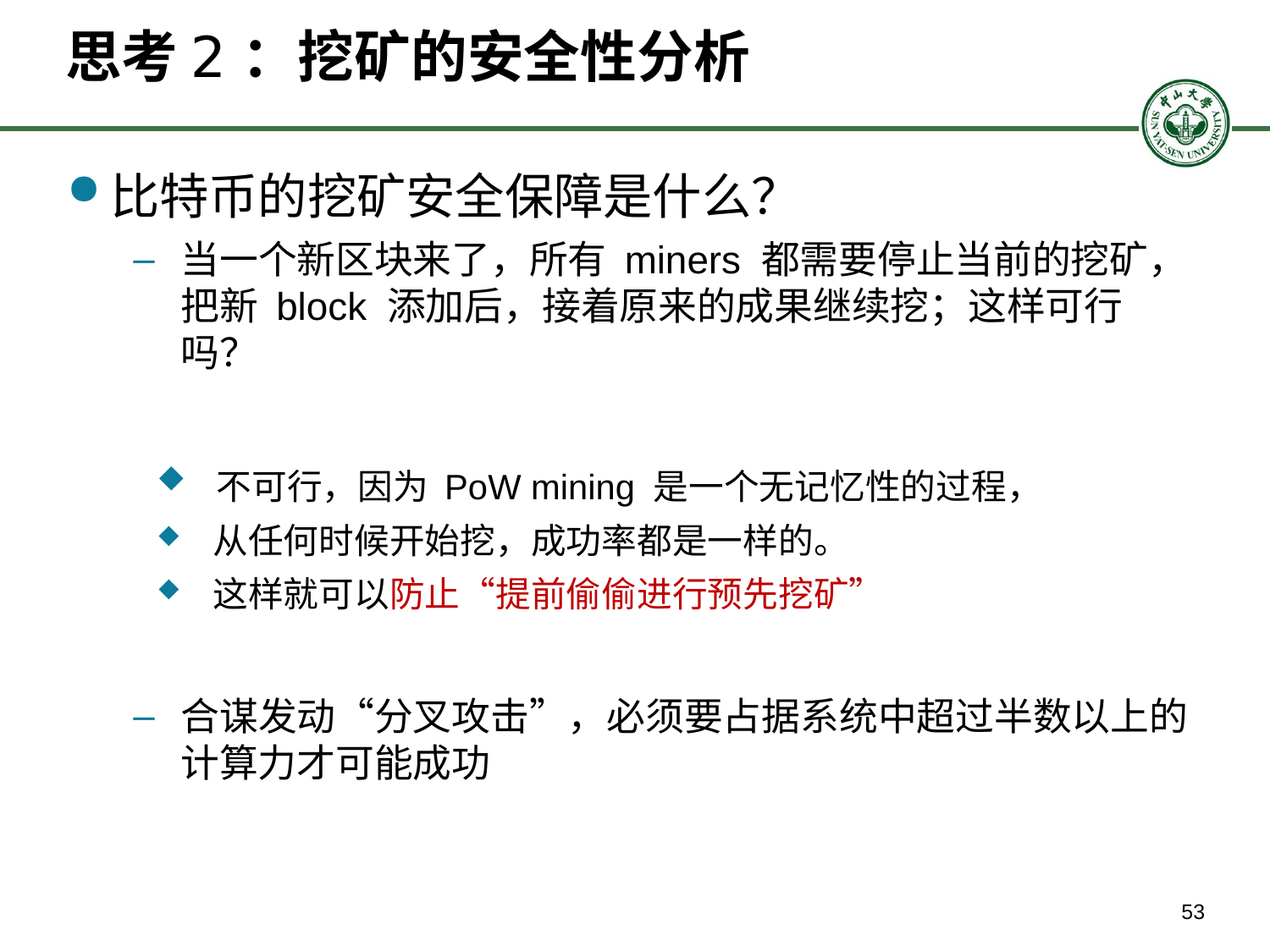

# 思考2：挖矿的安全性分析
比特币的挖矿安全保障是什么？
当一个新区块来了，所有 miners 都需要停止当前的挖矿，把新 block 添加后，接着原来的成果继续挖；这样可行吗？

 不可行，因为 PoW mining 是一个无记忆性的过程，
 从任何时候开始挖，成功率都是一样的。
 这样就可以防止“提前偷偷进行预先挖矿”

合谋发动“分叉攻击”，必须要占据系统中超过半数以上的计算力才可能成功